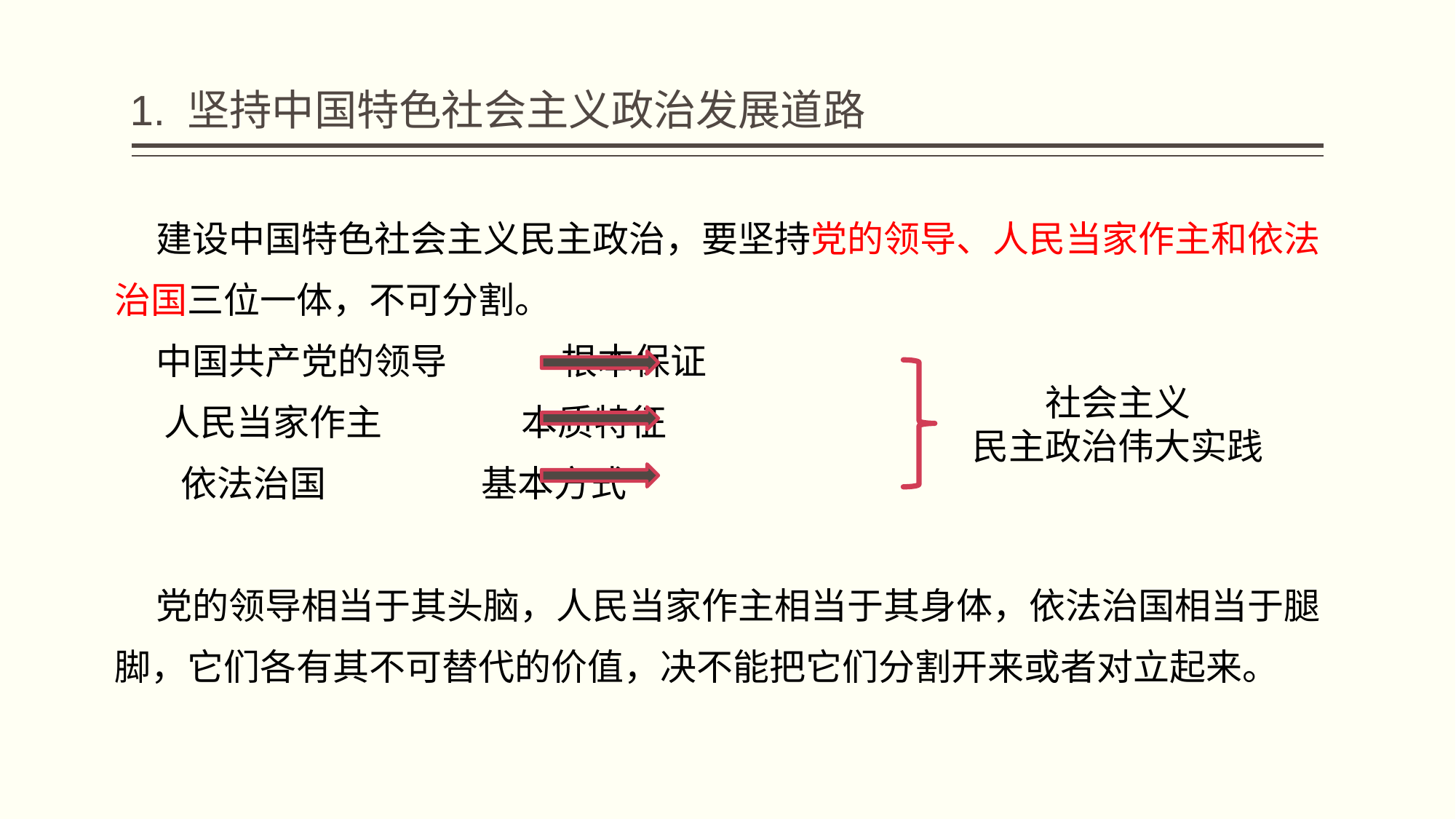

1. 坚持中国特色社会主义政治发展道路
    建设中国特色社会主义民主政治，要坚持党的领导、人民当家作主和依法治国三位一体，不可分割。
    中国共产党的领导              根本保证
     人民当家作主                 本质特征
       依法治国                   基本方式

    党的领导相当于其头脑，人民当家作主相当于其身体，依法治国相当于腿脚，它们各有其不可替代的价值，决不能把它们分割开来或者对立起来。

社会主义
民主政治伟大实践